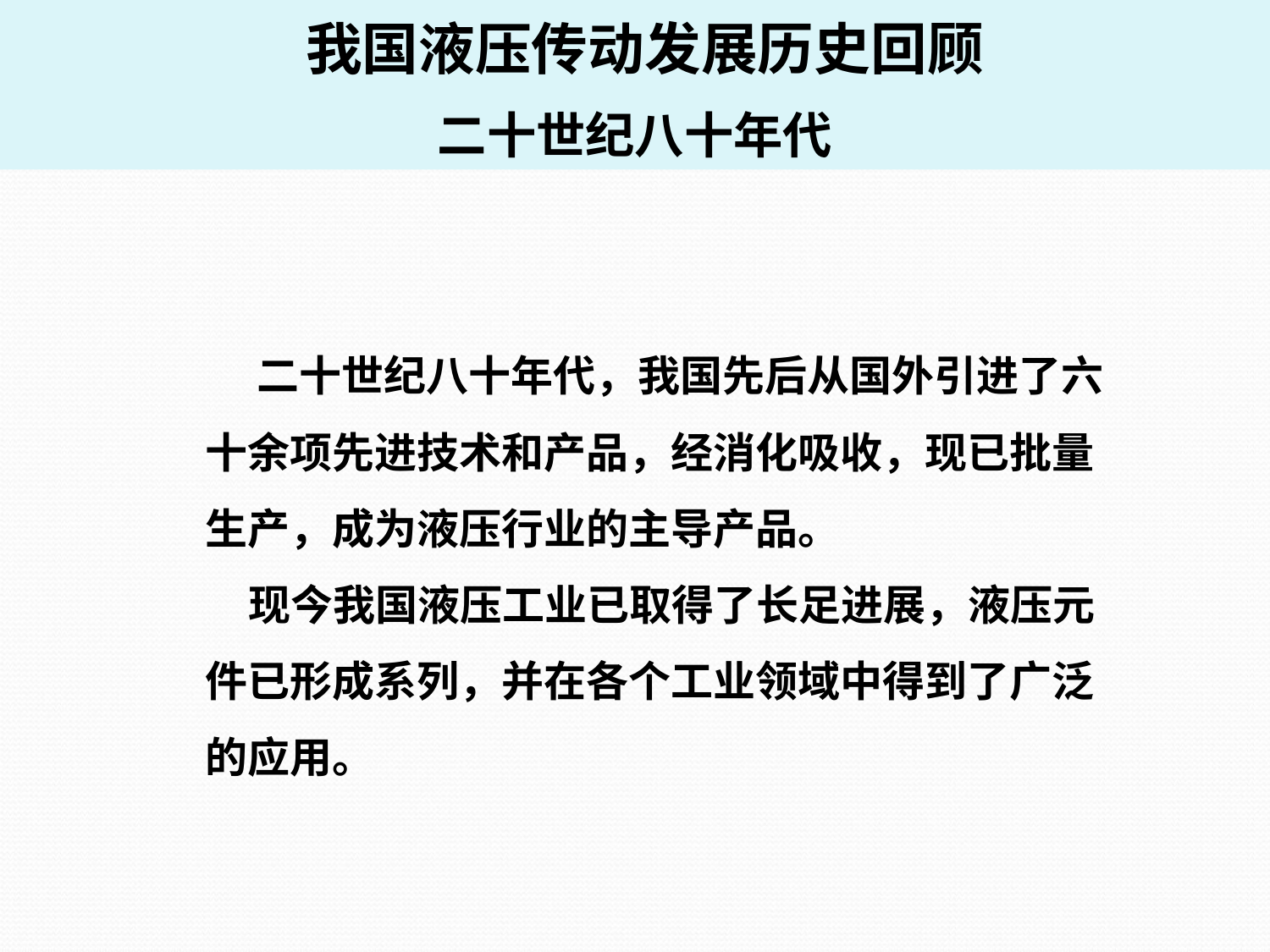

我国液压传动发展历史回顾
二十世纪八十年代
    二十世纪八十年代，我国先后从国外引进了六十余项先进技术和产品，经消化吸收，现已批量生产，成为液压行业的主导产品。
    现今我国液压工业已取得了长足进展，液压元件已形成系列，并在各个工业领域中得到了广泛的应用。